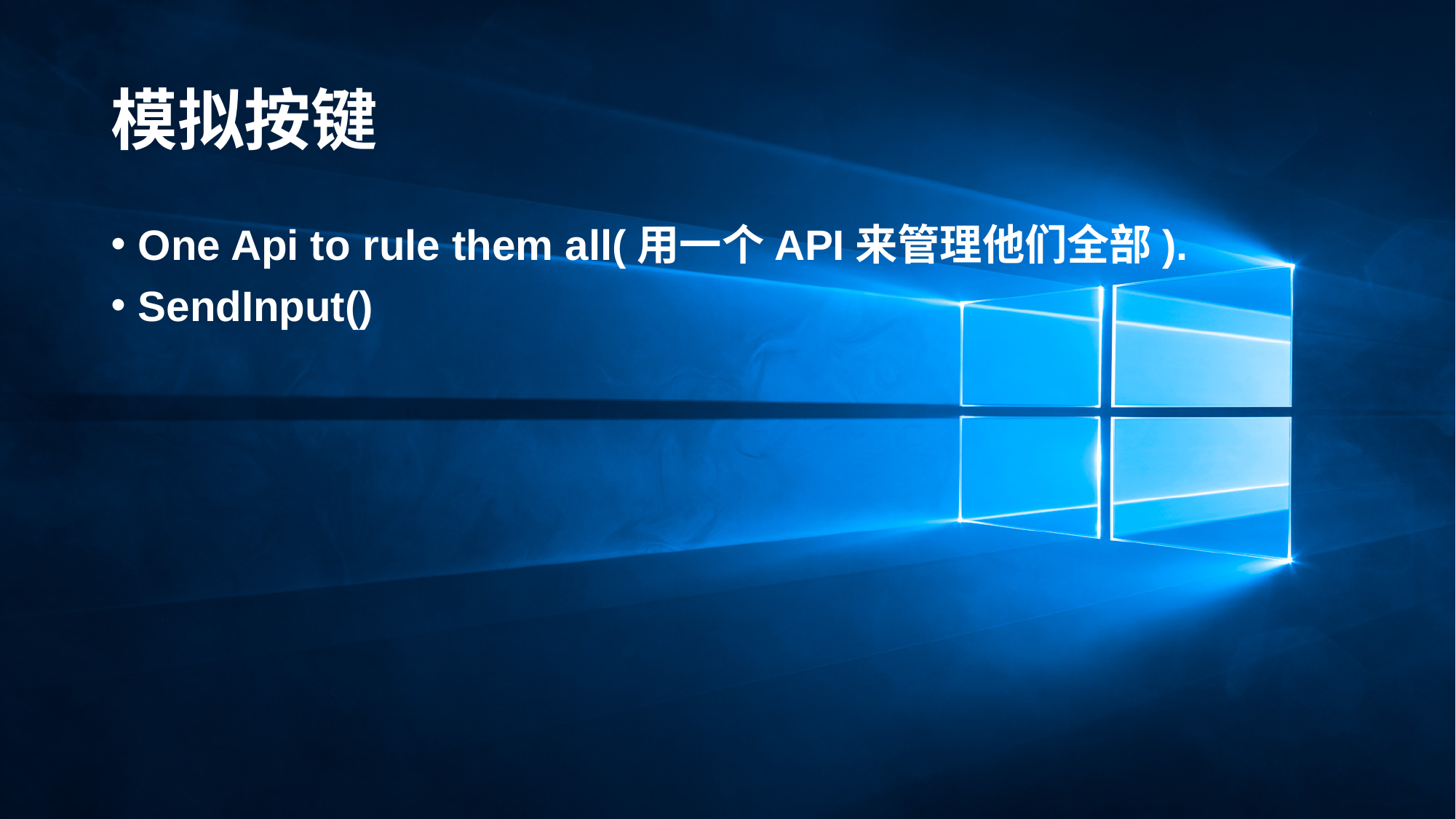

# 模拟按键
One Api to rule them all(用一个API来管理他们全部).
SendInput()